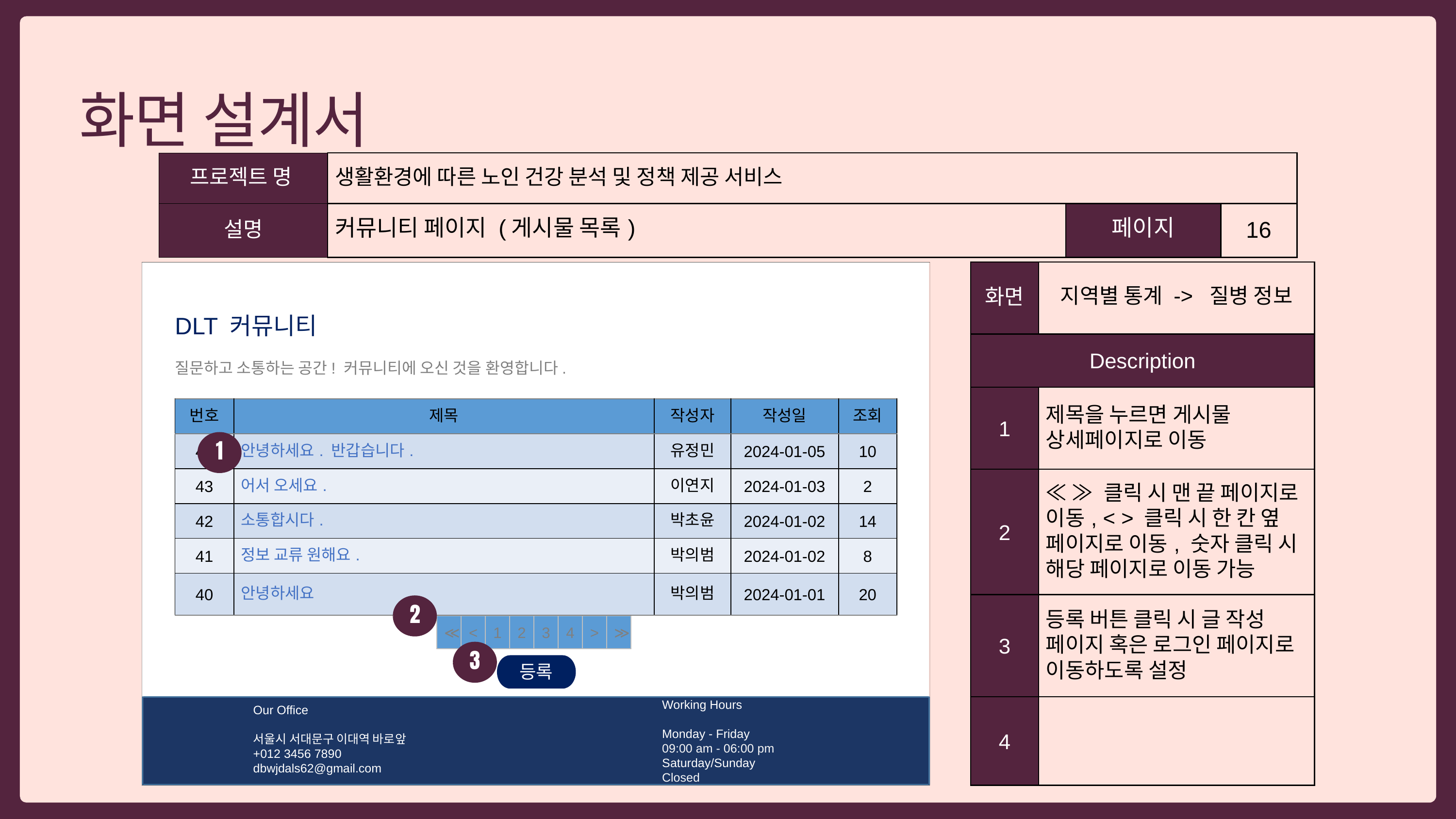

화면 설계서
| 프로젝트 명 | 생활환경에 따른 노인 건강 분석 및 정책 제공 서비스 | 생활환경에 따른 노인 건강 분석 및 정책 제공 서비스 | 생활환경에 따른 노인 건강 분석 및 정책 제공 서비스 |
| --- | --- | --- | --- |
| 설명 | 커뮤니티 페이지 (게시물 목록) | 페이지 | 16 |
| 화면 | 지역별 통계 -> 질병 정보 |
| --- | --- |
| Description | Description |
| 1 | 제목을 누르면 게시물 상세페이지로 이동 |
| 2 | ≪ ≫ 클릭 시 맨 끝 페이지로 이동, < > 클릭 시 한 칸 옆 페이지로 이동, 숫자 클릭 시 해당 페이지로 이동 가능 |
| 3 | 등록 버튼 클릭 시 글 작성 페이지 혹은 로그인 페이지로 이동하도록 설정 |
| 4 |  |

ㄴ

DLT 커뮤니티

질문하고 소통하는 공간! 커뮤니티에 오신 것을 환영합니다.
| 번호 | 제목 | 작성자 | 작성일 | 조회 |
| --- | --- | --- | --- | --- |
| 44 | 안녕하세요. 반갑습니다. | 유정민 | 2024-01-05 | 10 |
| 43 | 어서 오세요. | 이연지 | 2024-01-03 | 2 |
| 42 | 소통합시다. | 박초윤 | 2024-01-02 | 14 |
| 41 | 정보 교류 원해요. | 박의범 | 2024-01-02 | 8 |
| 40 | 안녕하세요 | 박의범 | 2024-01-01 | 20 |

1

2

| ≪ | < | 1 | 2 | 3 | 4 | > | ≫ |
| --- | --- | --- | --- | --- | --- | --- | --- |

3

등록

Working Hours

Monday - Friday
09:00 am - 06:00 pm
Saturday/Sunday
Closed
Our Office

서울시 서대문구 이대역 바로앞
+012 3456 7890
dbwjdals62@gmail.com